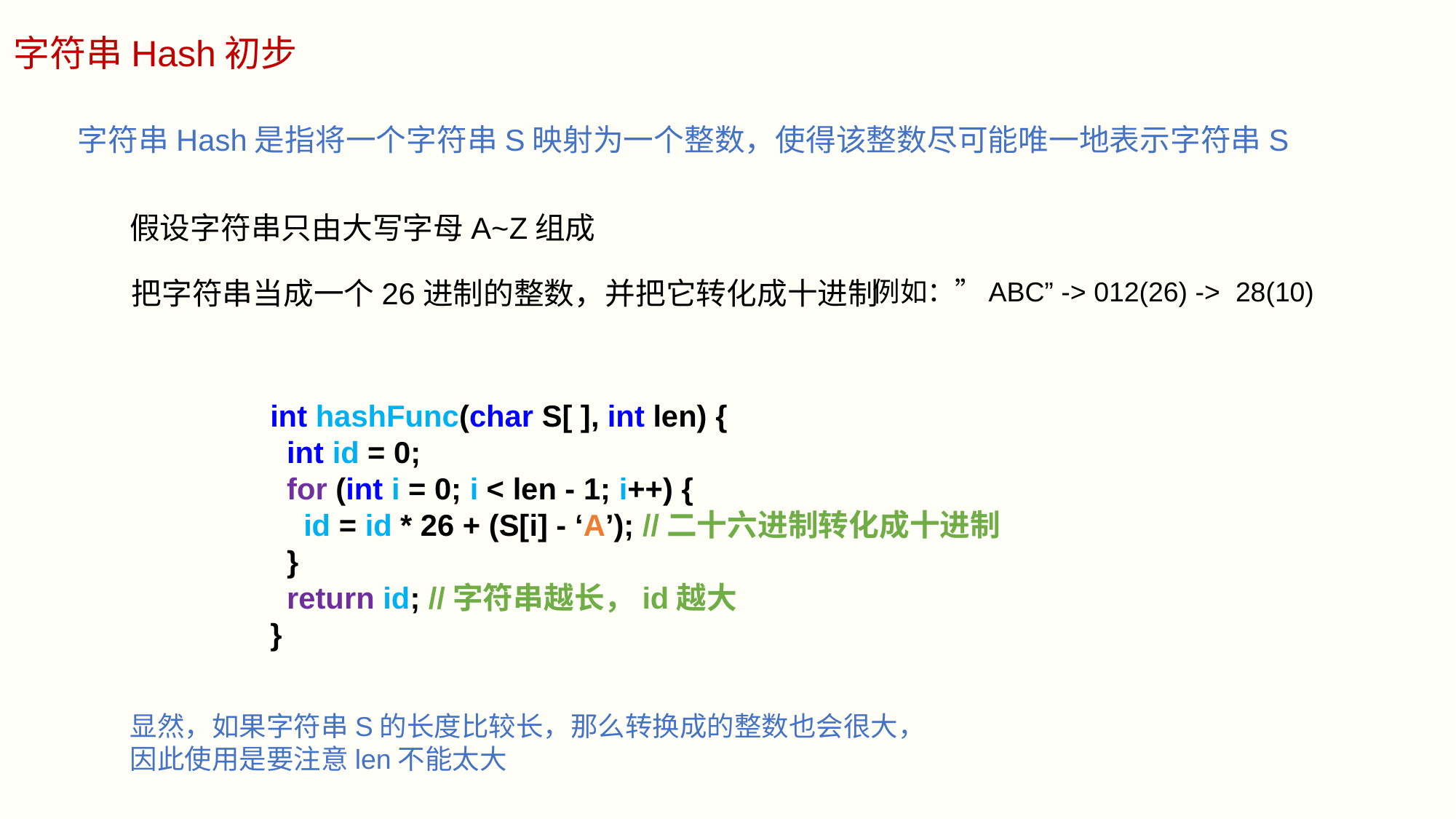

字符串Hash初步
字符串Hash是指将一个字符串S映射为一个整数，使得该整数尽可能唯一地表示字符串S
假设字符串只由大写字母A~Z组成
把字符串当成一个26进制的整数，并把它转化成十进制
例如：”ABC” -> 012(26) ->  28(10)
int hashFunc(char S[ ], int len) {
  int id = 0;
  for (int i = 0; i < len - 1; i++) {
    id = id * 26 + (S[i] - ‘A’); //二十六进制转化成十进制
  }
  return id; //字符串越长，id越大
}
显然，如果字符串S的长度比较长，那么转换成的整数也会很大，
因此使用是要注意len不能太大